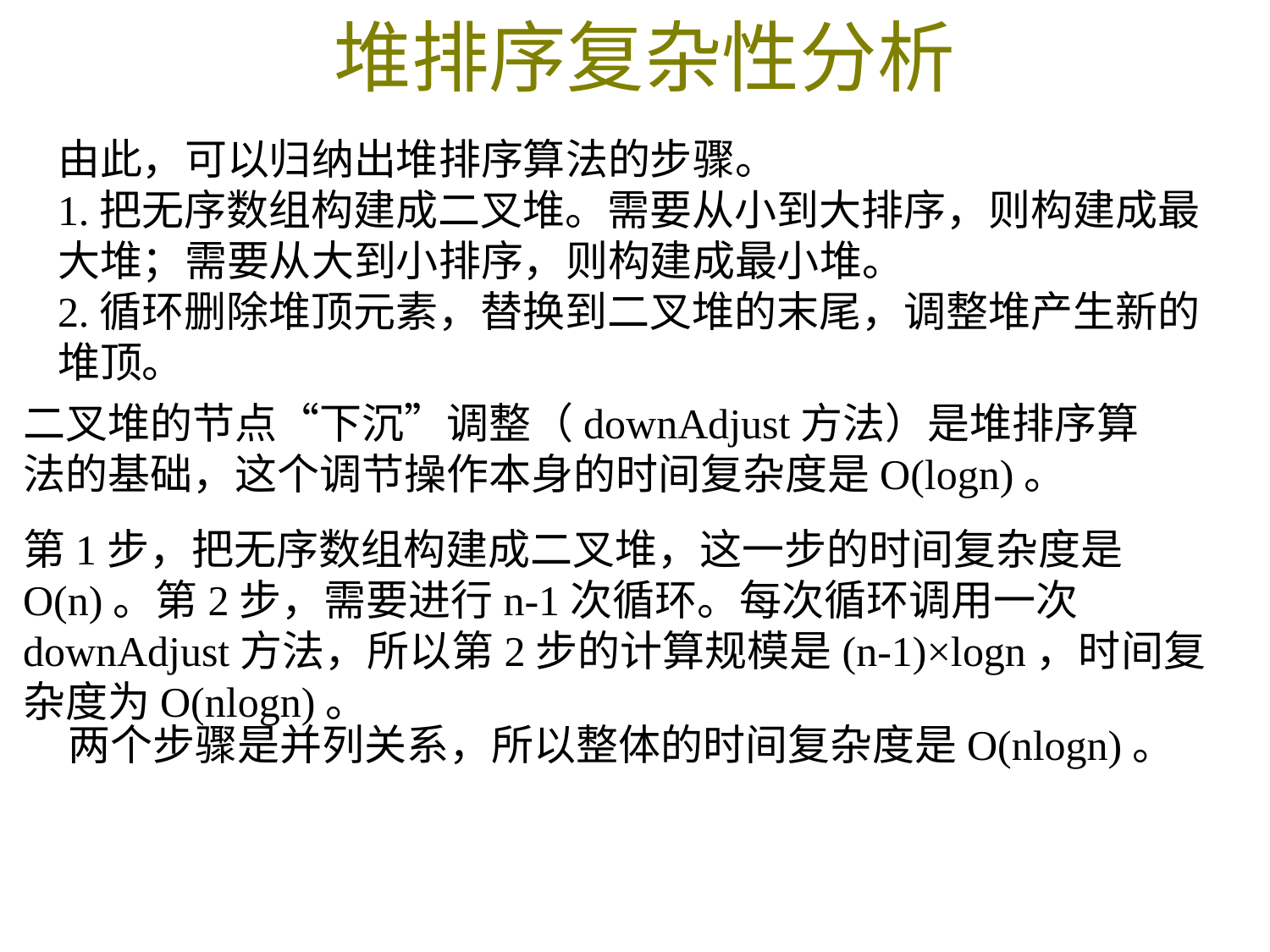

# 堆排序复杂性分析
由此，可以归纳出堆排序算法的步骤。
1.把无序数组构建成二叉堆。需要从小到大排序，则构建成最大堆；需要从大到小排序，则构建成最小堆。
2.循环删除堆顶元素，替换到二叉堆的末尾，调整堆产生新的堆顶。
二叉堆的节点“下沉”调整（downAdjust方法）是堆排序算法的基础，这个调节操作本身的时间复杂度是O(logn)。
第1步，把无序数组构建成二叉堆，这一步的时间复杂度是O(n)。第2步，需要进行n-1次循环。每次循环调用一次downAdjust方法，所以第2步的计算规模是(n-1)×logn，时间复杂度为O(nlogn)。
两个步骤是并列关系，所以整体的时间复杂度是O(nlogn)。